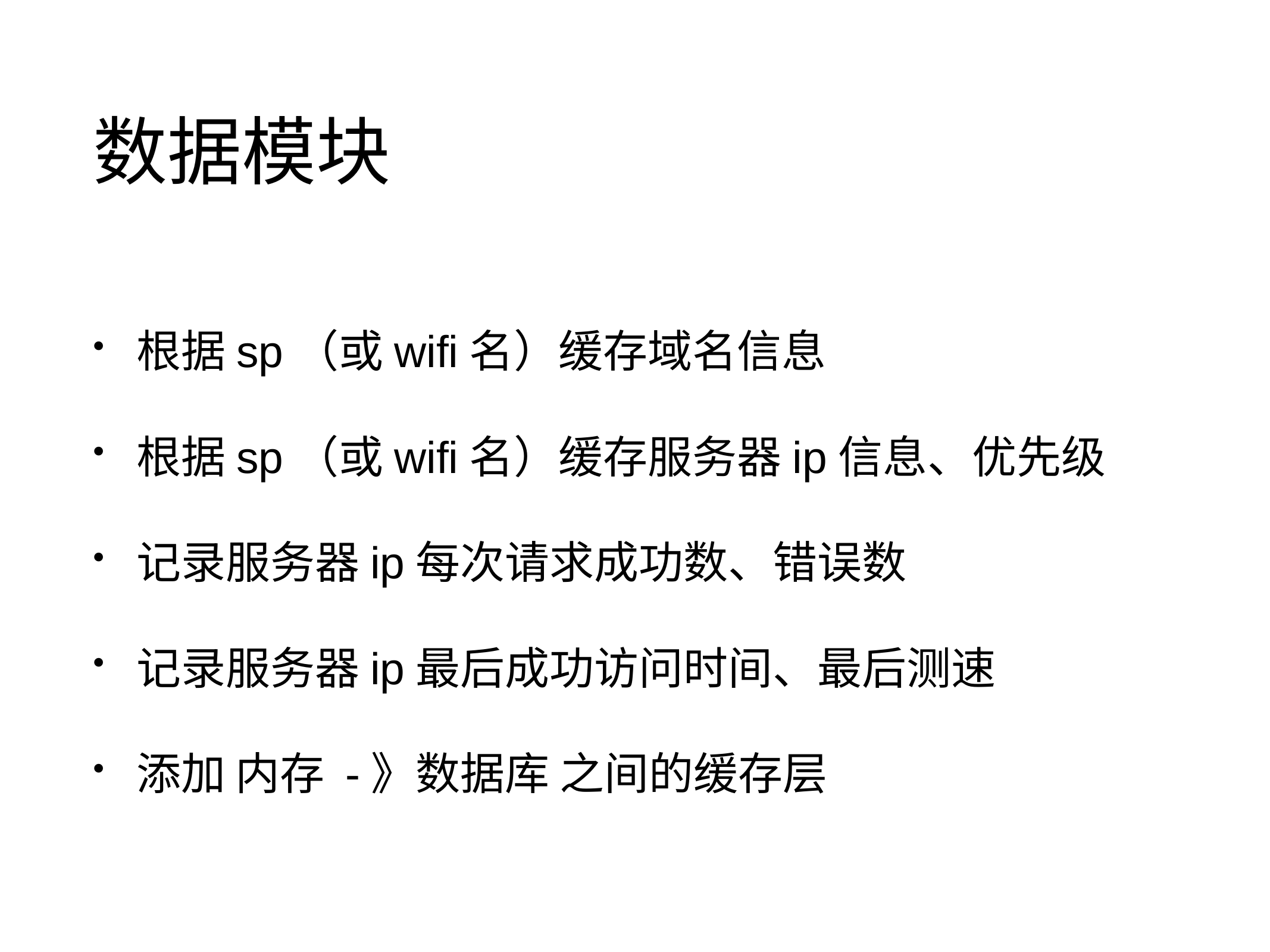

# 数据模块
根据sp（或wifi名）缓存域名信息
根据sp（或wifi名）缓存服务器ip信息、优先级
记录服务器ip每次请求成功数、错误数
记录服务器ip最后成功访问时间、最后测速
添加 内存 -》数据库 之间的缓存层